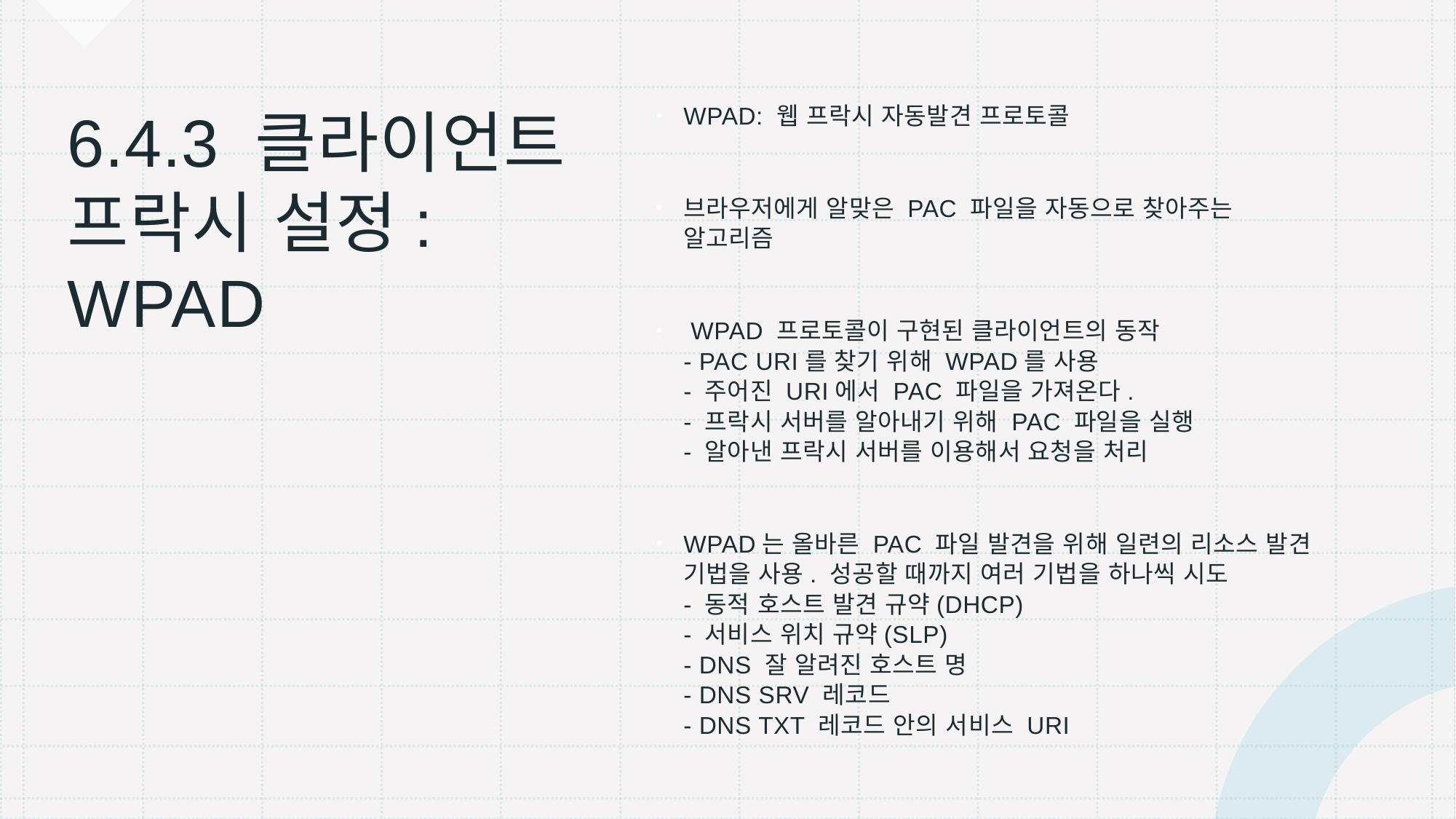

WPAD: 웹 프락시 자동발견 프로토콜

브라우저에게 알맞은 PAC 파일을 자동으로 찾아주는 알고리즘

 WPAD 프로토콜이 구현된 클라이언트의 동작
- PAC URI를 찾기 위해 WPAD를 사용
- 주어진 URI에서 PAC 파일을 가져온다.
- 프락시 서버를 알아내기 위해 PAC 파일을 실행
- 알아낸 프락시 서버를 이용해서 요청을 처리

WPAD는 올바른 PAC 파일 발견을 위해 일련의 리소스 발견 기법을 사용. 성공할 때까지 여러 기법을 하나씩 시도
- 동적 호스트 발견 규약(DHCP)
- 서비스 위치 규약(SLP)
- DNS 잘 알려진 호스트 명
- DNS SRV 레코드
- DNS TXT 레코드 안의 서비스 URI
# 6.4.3 클라이언트 프락시 설정: WPAD